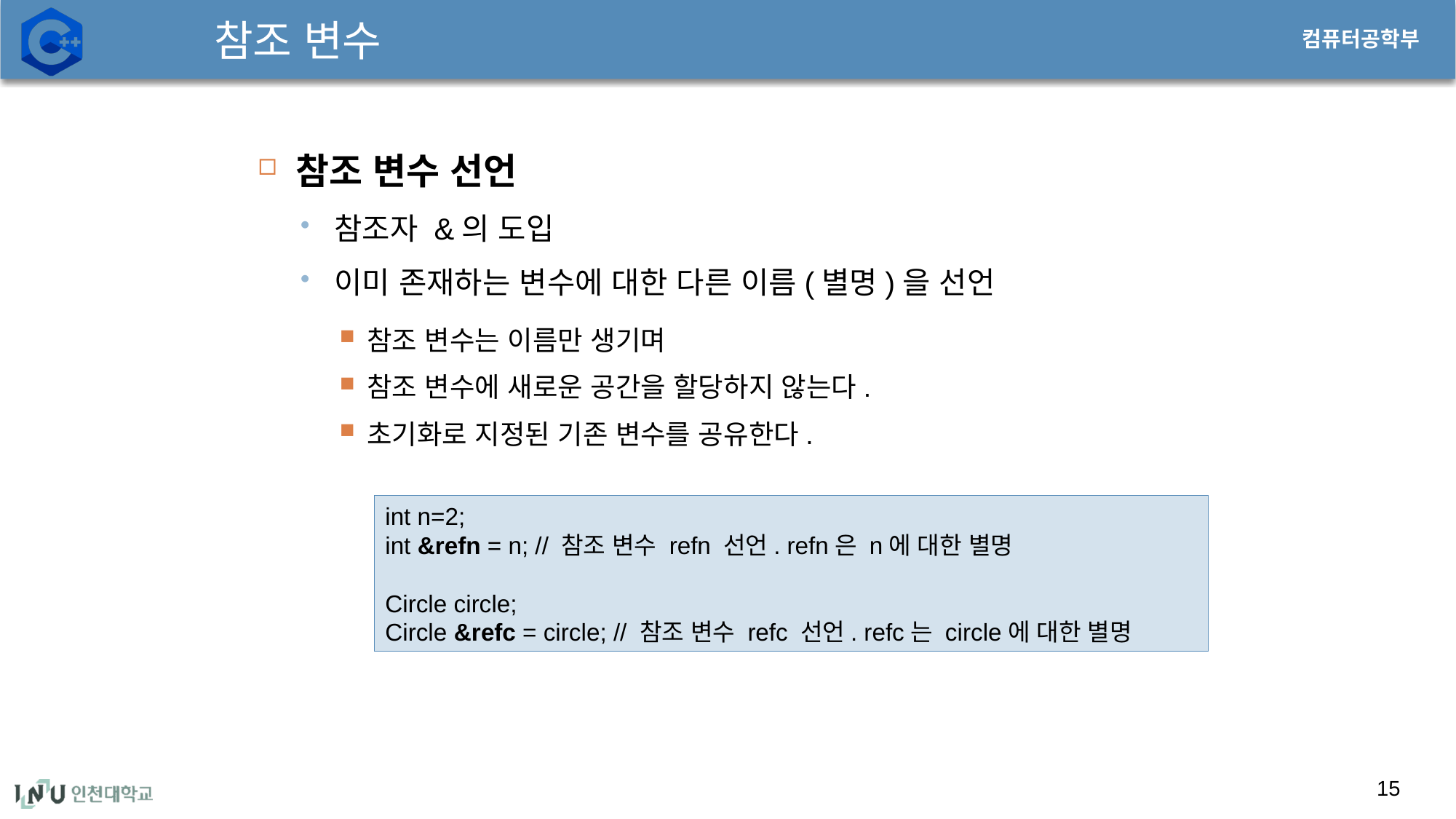

# 참조 변수
참조 변수 선언
참조자 &의 도입
이미 존재하는 변수에 대한 다른 이름(별명)을 선언
참조 변수는 이름만 생기며
참조 변수에 새로운 공간을 할당하지 않는다.
초기화로 지정된 기존 변수를 공유한다.

int n=2;
int &refn = n; // 참조 변수 refn 선언. refn은 n에 대한 별명

Circle circle;
Circle &refc = circle; // 참조 변수 refc 선언. refc는 circle에 대한 별명